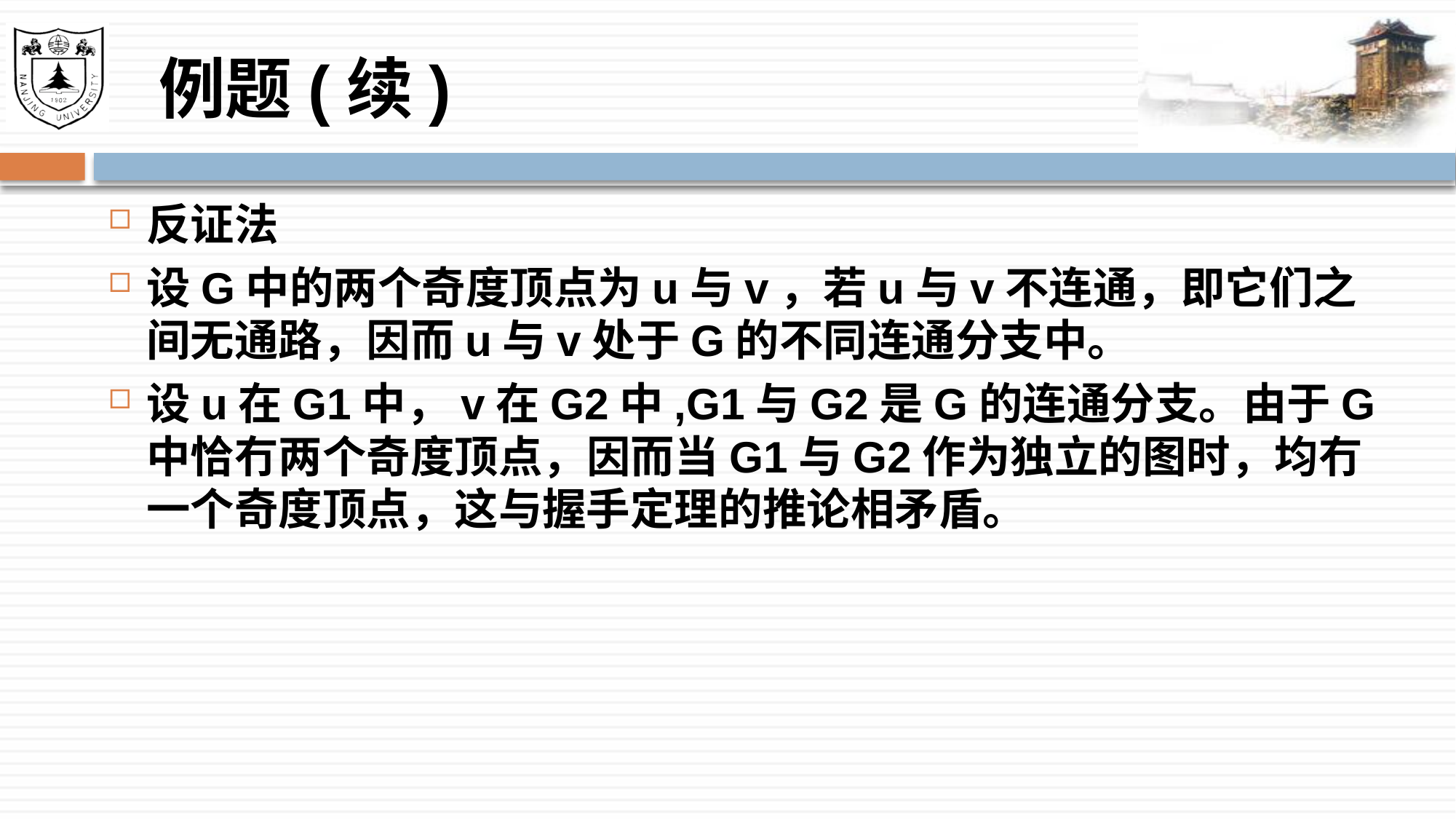

# 例题(续)
反证法
设G中的两个奇度顶点为u与v，若u与v不连通，即它们之间无通路，因而u与v处于G的不同连通分支中。
设u在G1中，v在G2中,G1与G2是G的连通分支。由于G中恰冇两个奇度顶点，因而当G1与G2作为独立的图时，均冇一个奇度顶点，这与握手定理的推论相矛盾。